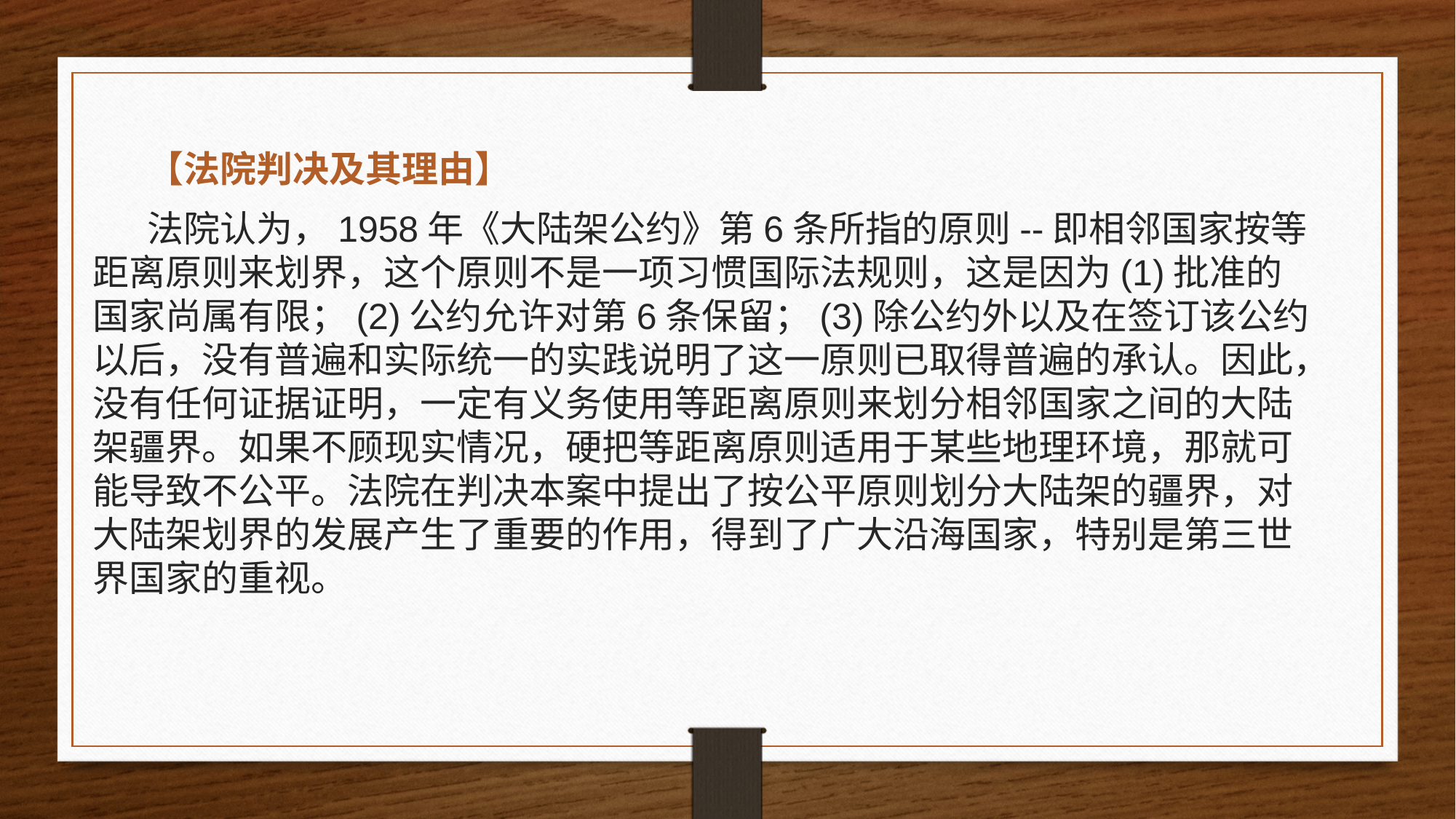

【法院判决及其理由】
法院认为，1958年《大陆架公约》第6条所指的原则--即相邻国家按等距离原则来划界，这个原则不是一项习惯国际法规则，这是因为(1)批准的国家尚属有限；(2)公约允许对第6条保留；(3)除公约外以及在签订该公约以后，没有普遍和实际统一的实践说明了这一原则已取得普遍的承认。因此，没有任何证据证明，一定有义务使用等距离原则来划分相邻国家之间的大陆架疆界。如果不顾现实情况，硬把等距离原则适用于某些地理环境，那就可能导致不公平。法院在判决本案中提出了按公平原则划分大陆架的疆界，对大陆架划界的发展产生了重要的作用，得到了广大沿海国家，特别是第三世界国家的重视。